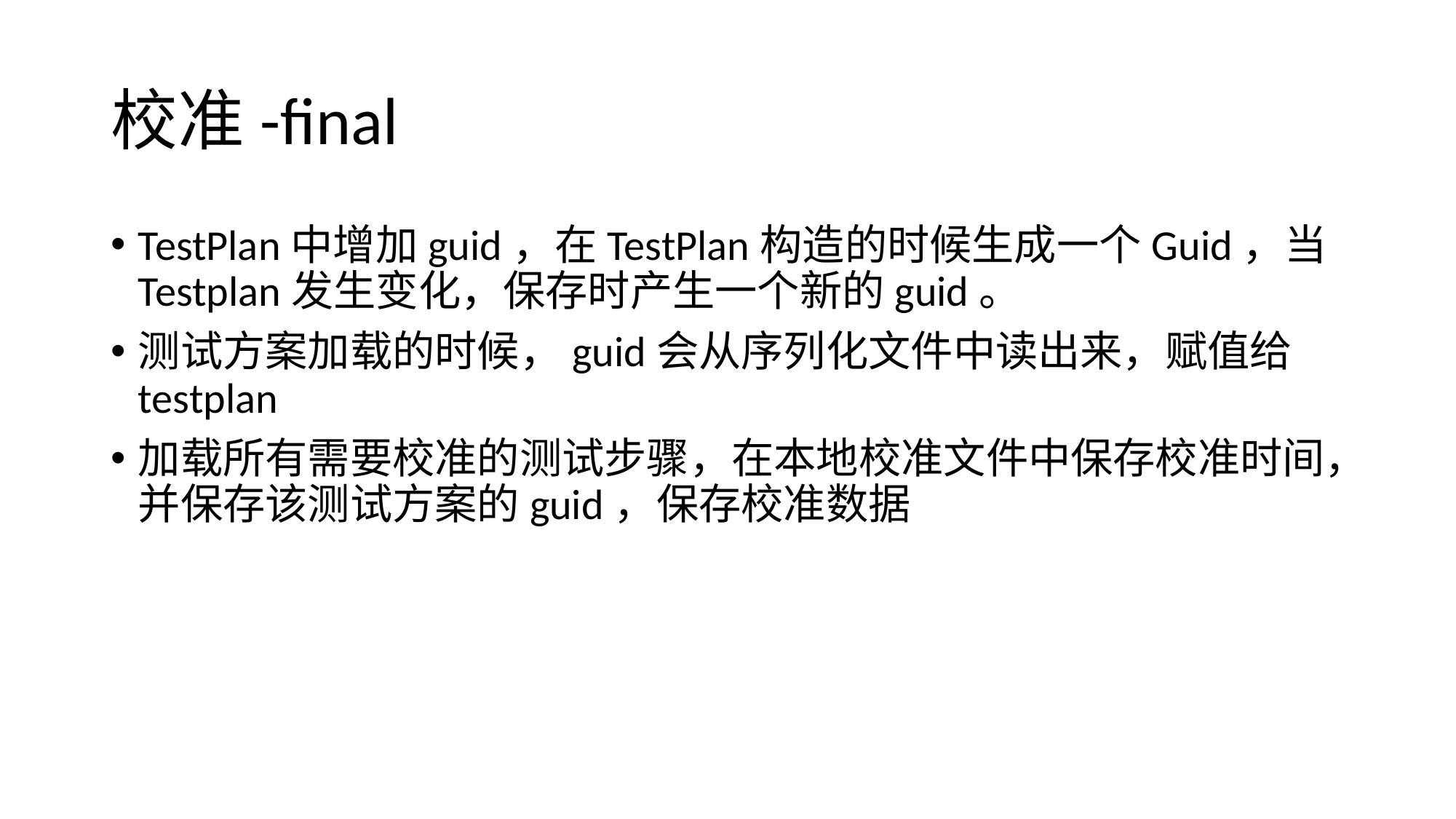

# 校准-final
TestPlan中增加guid，在TestPlan构造的时候生成一个Guid，当Testplan发生变化，保存时产生一个新的guid。
测试方案加载的时候，guid会从序列化文件中读出来，赋值给testplan
加载所有需要校准的测试步骤，在本地校准文件中保存校准时间，并保存该测试方案的guid，保存校准数据